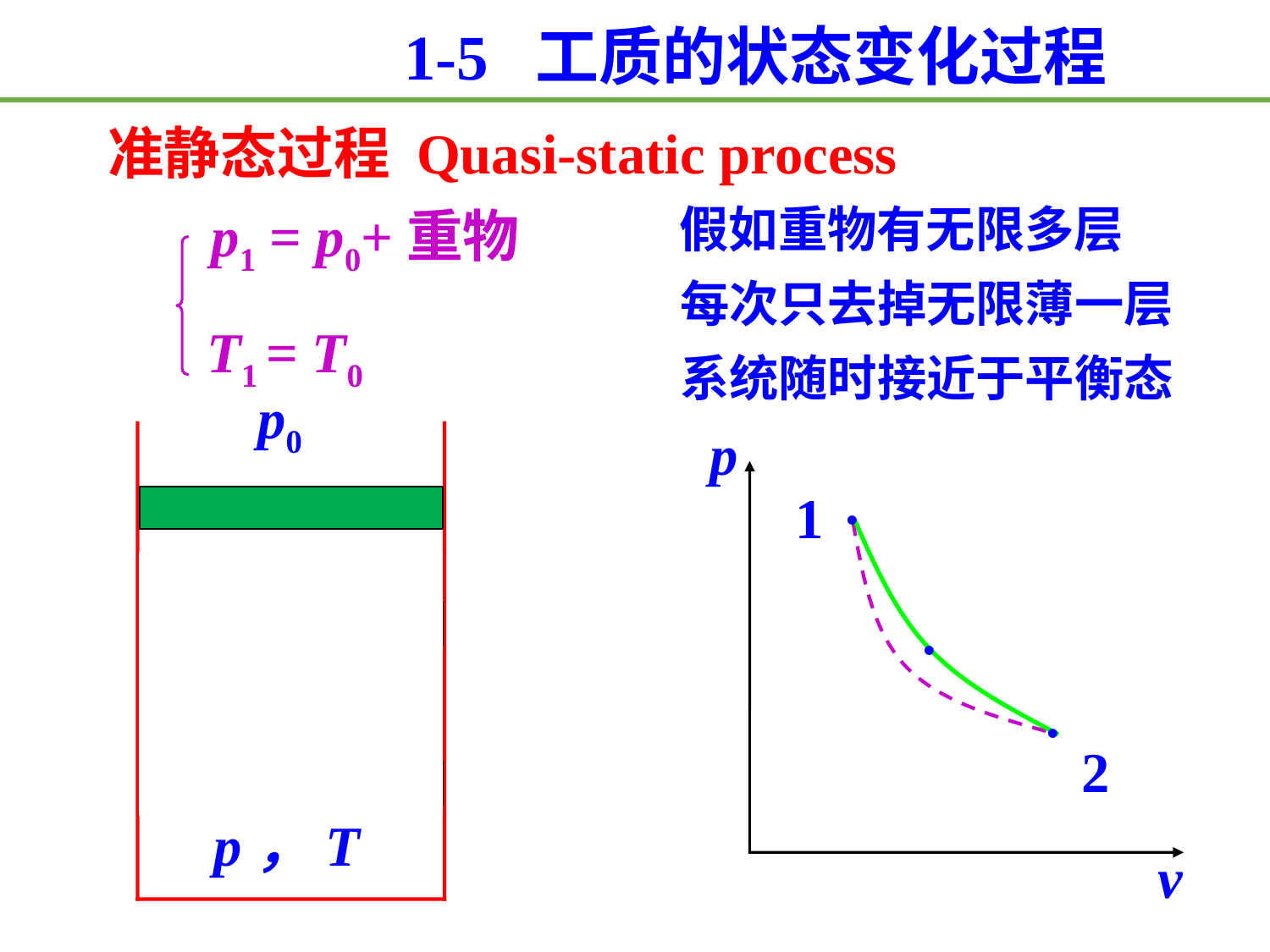

1-5  工质的状态变化过程
准静态过程 Quasi-static process
假如重物有无限多层
p1 = p0+重物

每次只去掉无限薄一层
T1 = T0
系统随时接近于平衡态
p0
p

.
1

.

.

2

p，T
v